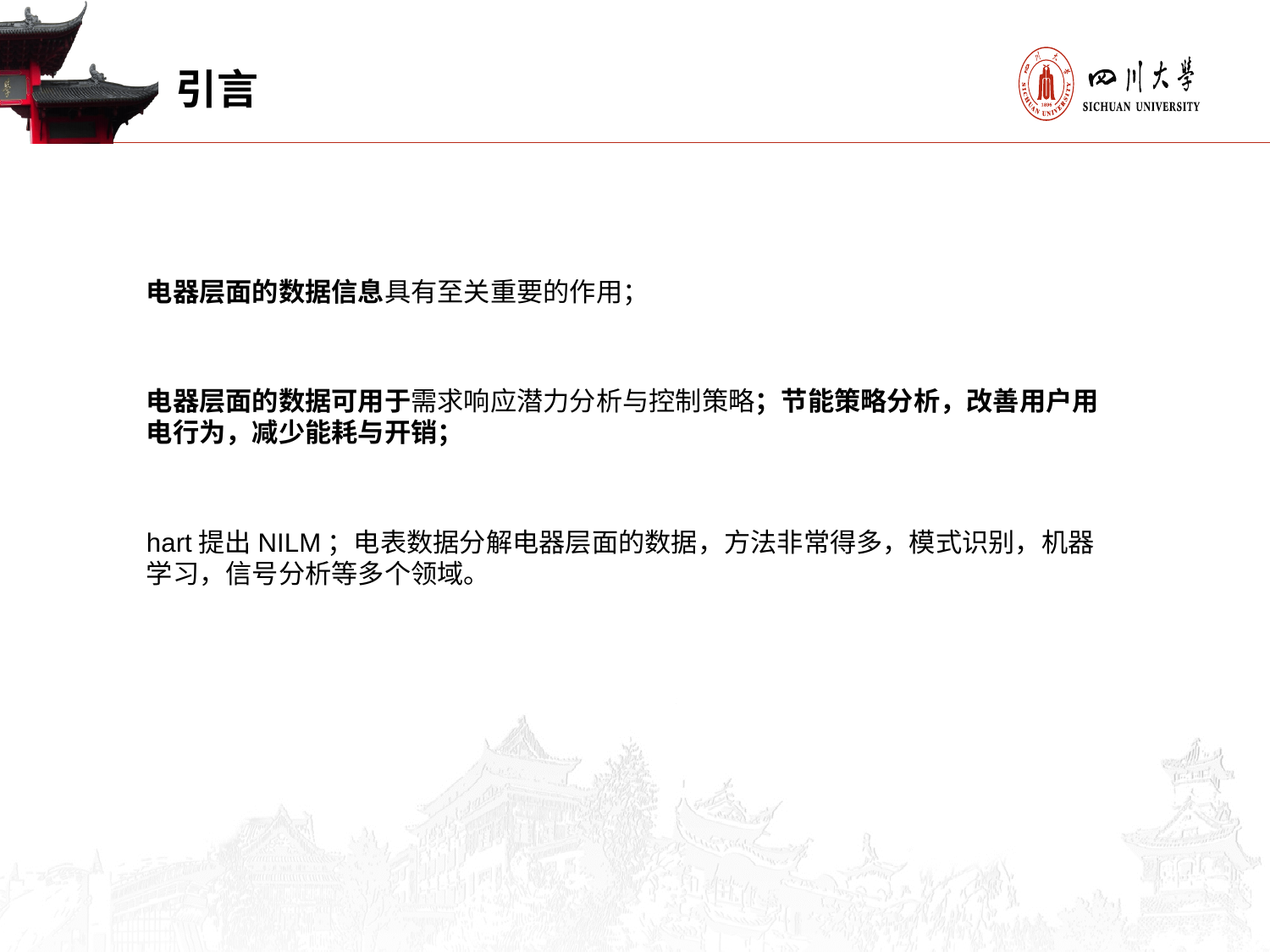

# 引言
电器层面的数据信息具有至关重要的作用；
电器层面的数据可用于需求响应潜力分析与控制策略；节能策略分析，改善用户用电行为，减少能耗与开销；
hart提出NILM；电表数据分解电器层面的数据，方法非常得多，模式识别，机器学习，信号分析等多个领域。